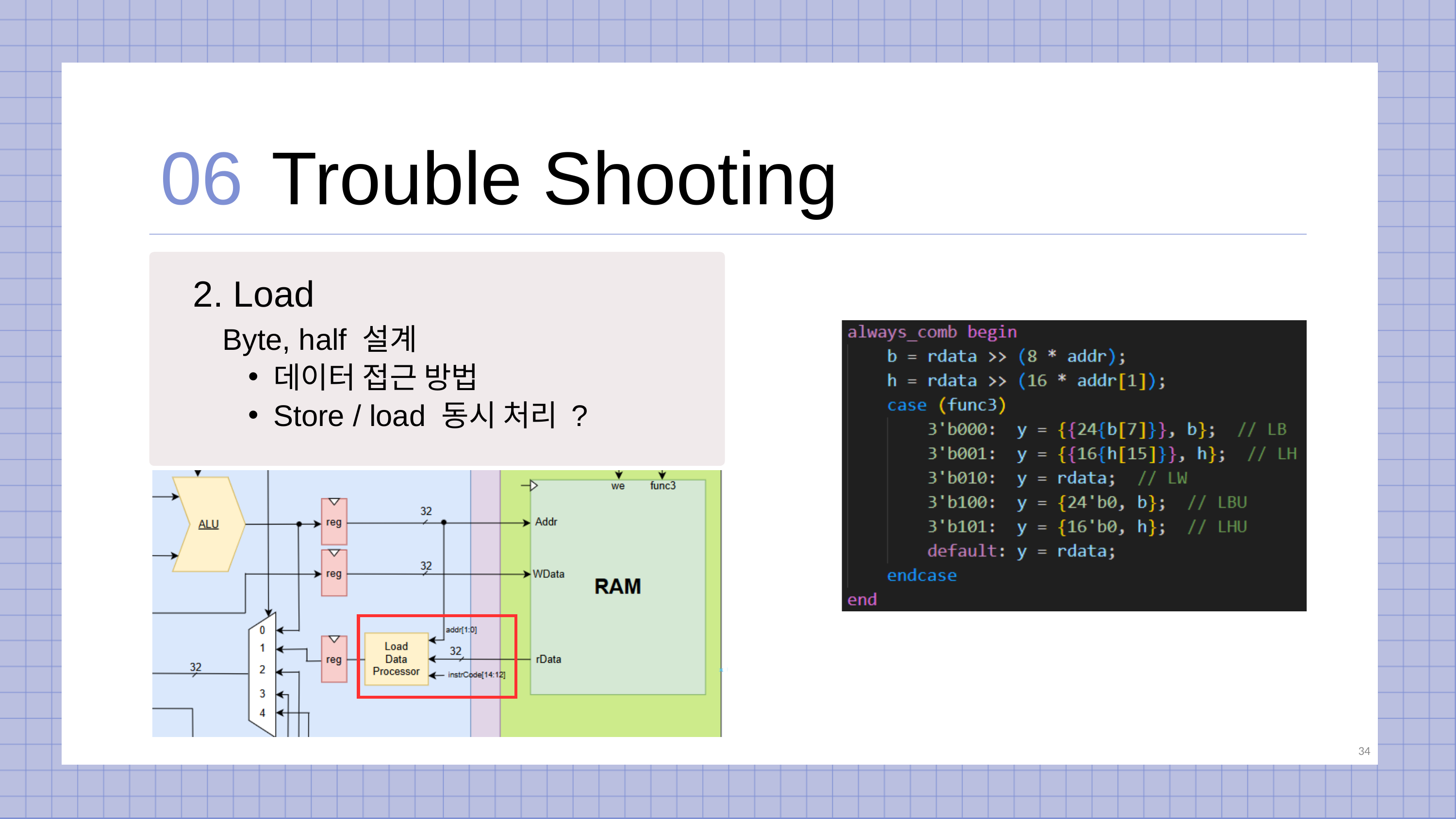

06
Trouble Shooting
2. Load

Byte, half 설계
데이터 접근 방법
Store / load 동시 처리 ?

34